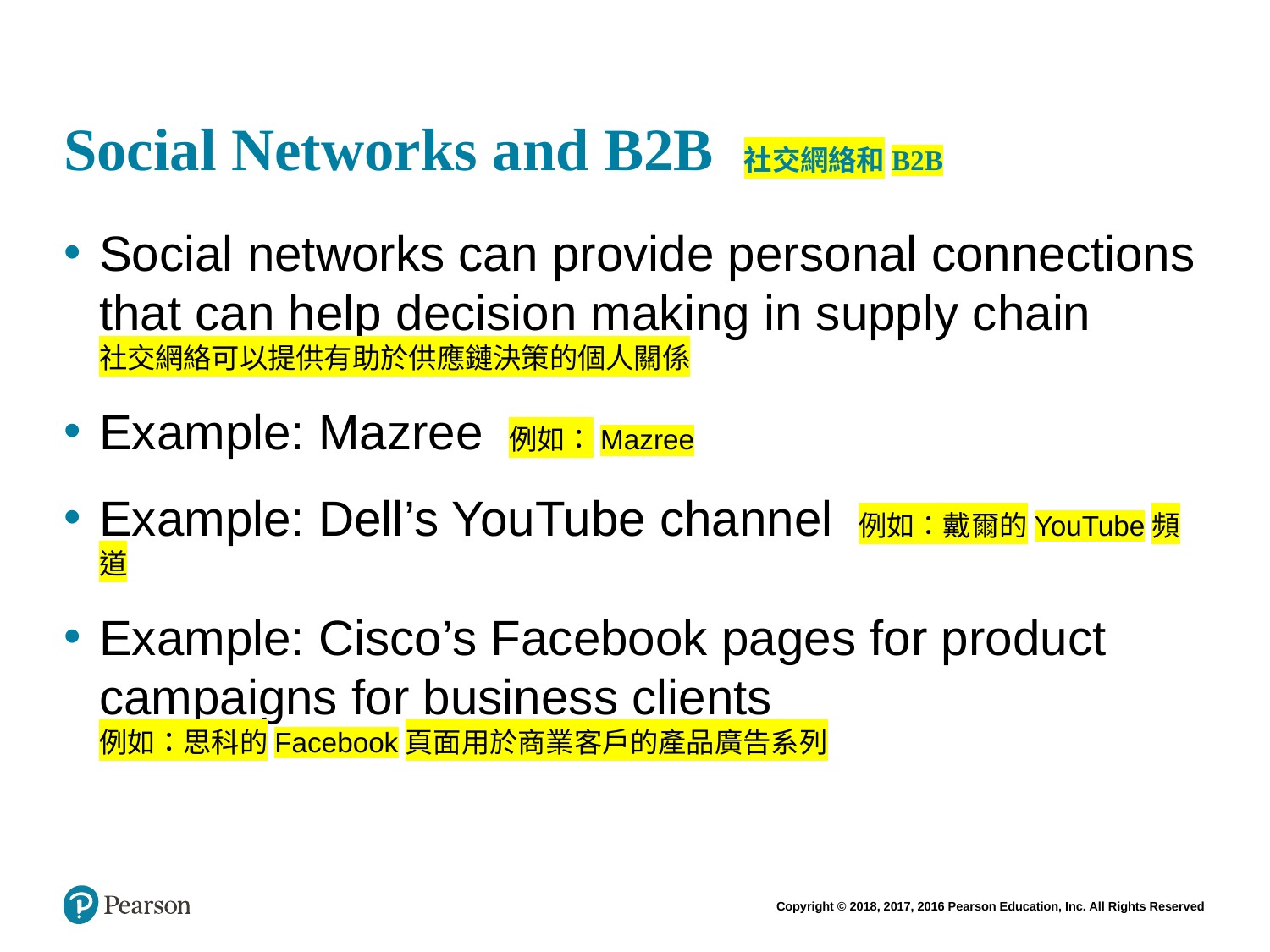

# Social Networks and B2B 社交網絡和B2B
Social networks can provide personal connections that can help decision making in supply chain
社交網絡可以提供有助於供應鏈決策的個人關係
Example: Mazree 例如：Mazree
Example: Dell’s YouTube channel 例如：戴爾的YouTube頻道
Example: Cisco’s Facebook pages for product campaigns for business clients
例如：思科的Facebook頁面用於商業客戶的產品廣告系列